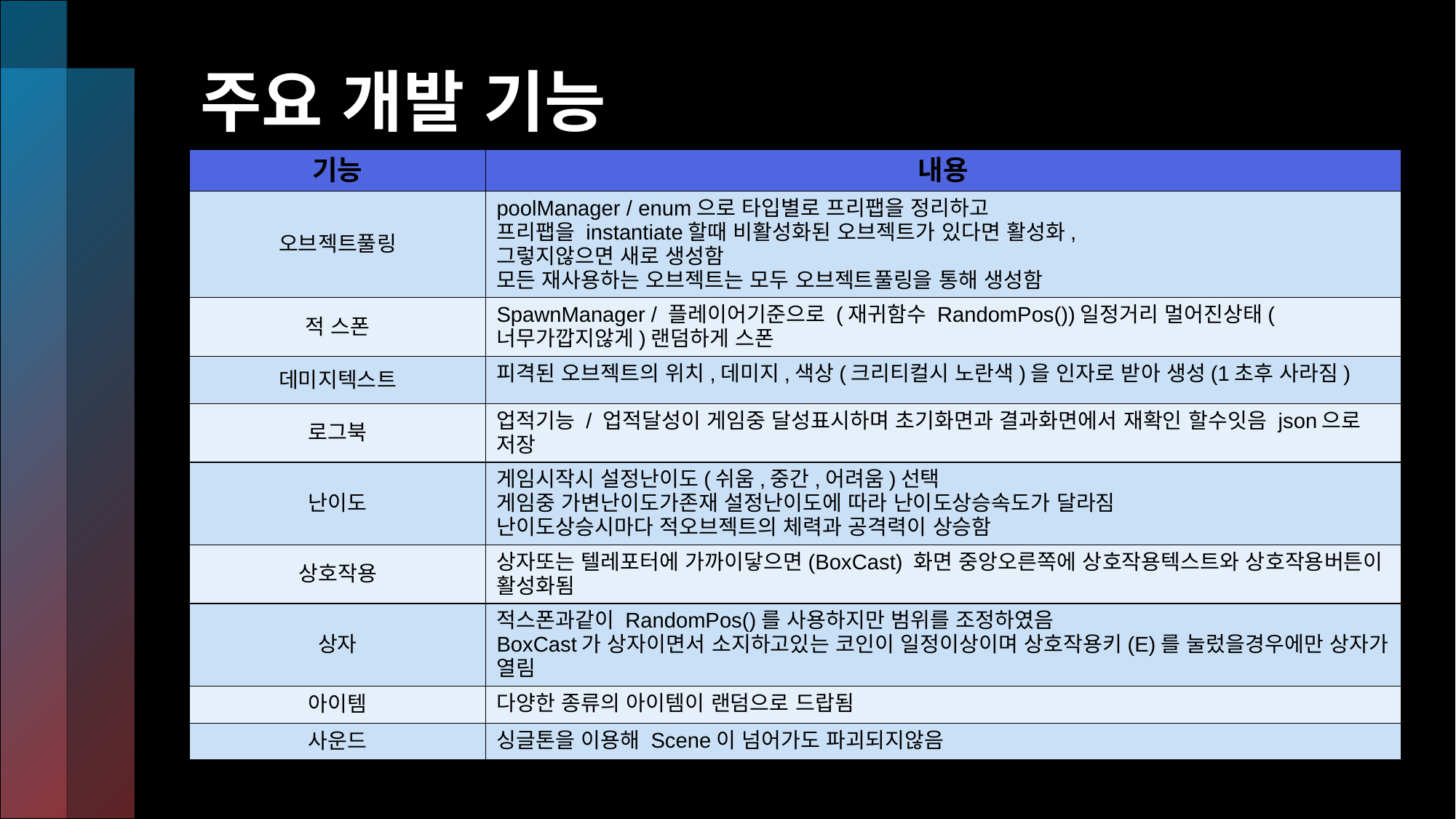

# 주요 개발 기능
| 기능 | 내용 |
| --- | --- |
| 오브젝트풀링 | poolManager / enum으로 타입별로 프리팹을 정리하고 프리팹을 instantiate할때 비활성화된 오브젝트가 있다면 활성화, 그렇지않으면 새로 생성함 모든 재사용하는 오브젝트는 모두 오브젝트풀링을 통해 생성함 |
| 적 스폰 | SpawnManager / 플레이어기준으로 (재귀함수 RandomPos())일정거리 멀어진상태(너무가깝지않게)랜덤하게 스폰 |
| 데미지텍스트 | 피격된 오브젝트의 위치,데미지,색상(크리티컬시 노란색)을 인자로 받아 생성(1초후 사라짐) |
| 로그북 | 업적기능 / 업적달성이 게임중 달성표시하며 초기화면과 결과화면에서 재확인 할수잇음 json으로 저장 |
| 난이도 | 게임시작시 설정난이도(쉬움,중간,어려움)선택 게임중 가변난이도가존재 설정난이도에 따라 난이도상승속도가 달라짐 난이도상승시마다 적오브젝트의 체력과 공격력이 상승함 |
| 상호작용 | 상자또는 텔레포터에 가까이닿으면(BoxCast) 화면 중앙오른쪽에 상호작용텍스트와 상호작용버튼이 활성화됨 |
| 상자 | 적스폰과같이 RandomPos()를 사용하지만 범위를 조정하였음 BoxCast가 상자이면서 소지하고있는 코인이 일정이상이며 상호작용키(E)를 눌렀을경우에만 상자가 열림 |
| 아이템 | 다양한 종류의 아이템이 랜덤으로 드랍됨 |
| 사운드 | 싱글톤을 이용해 Scene이 넘어가도 파괴되지않음 |